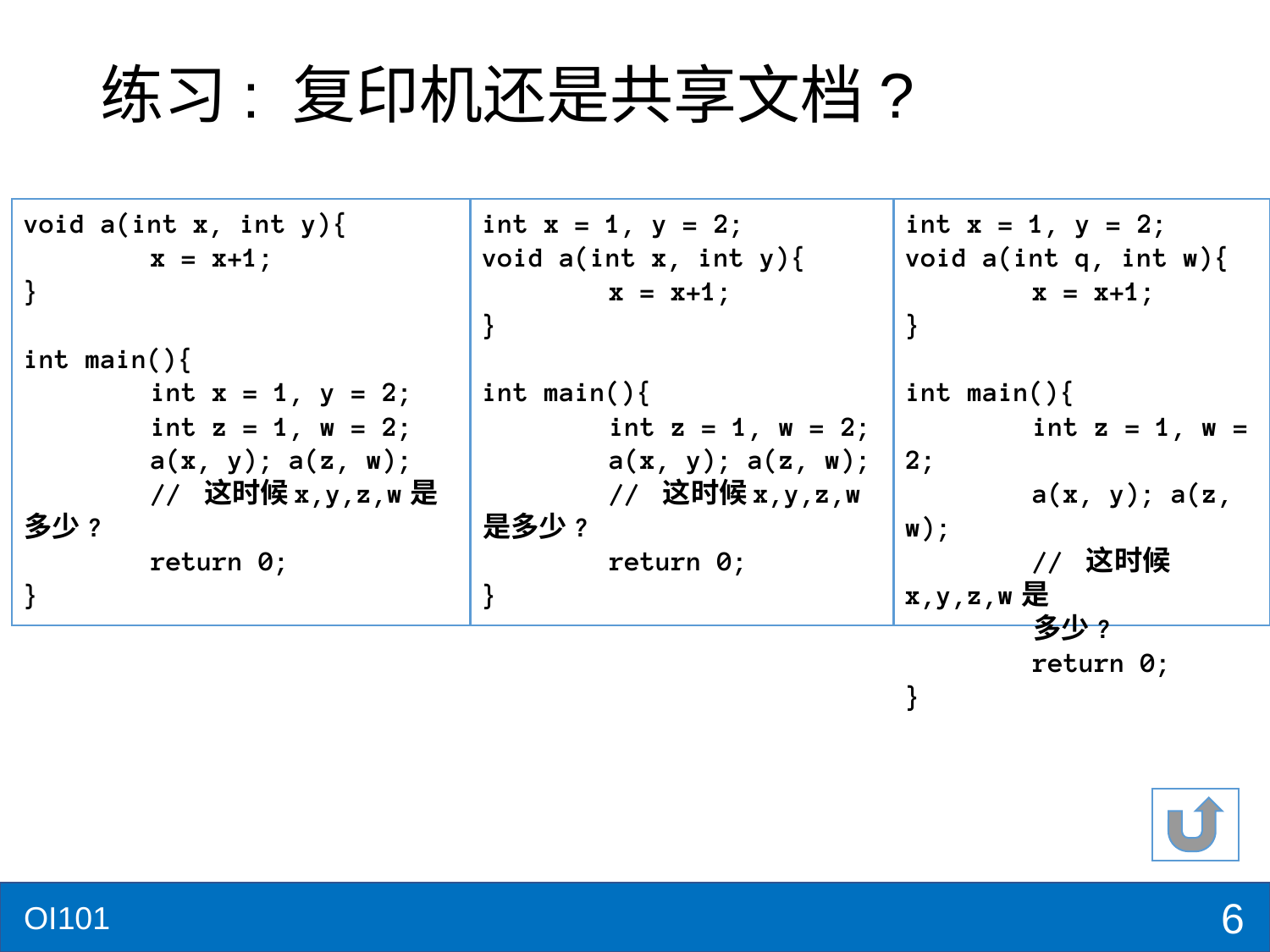

# 练习: 复印机还是共享文档?
int x = 1, y = 2;
void a(int x, int y){
	x = x+1;
}

int main(){
	int z = 1, w = 2;
	a(x, y); a(z, w);
	// 这时候x,y,z,w是多少?
	return 0;
}
void a(int x, int y){
	x = x+1;
}

int main(){
	int x = 1, y = 2;
	int z = 1, w = 2;
	a(x, y); a(z, w);
	// 这时候x,y,z,w是多少?
	return 0;
}
int x = 1, y = 2;
void a(int q, int w){
	x = x+1;
}

int main(){
	int z = 1, w = 2;
	a(x, y); a(z, w);
	// 这时候x,y,z,w是		多少?
	return 0;
}

6